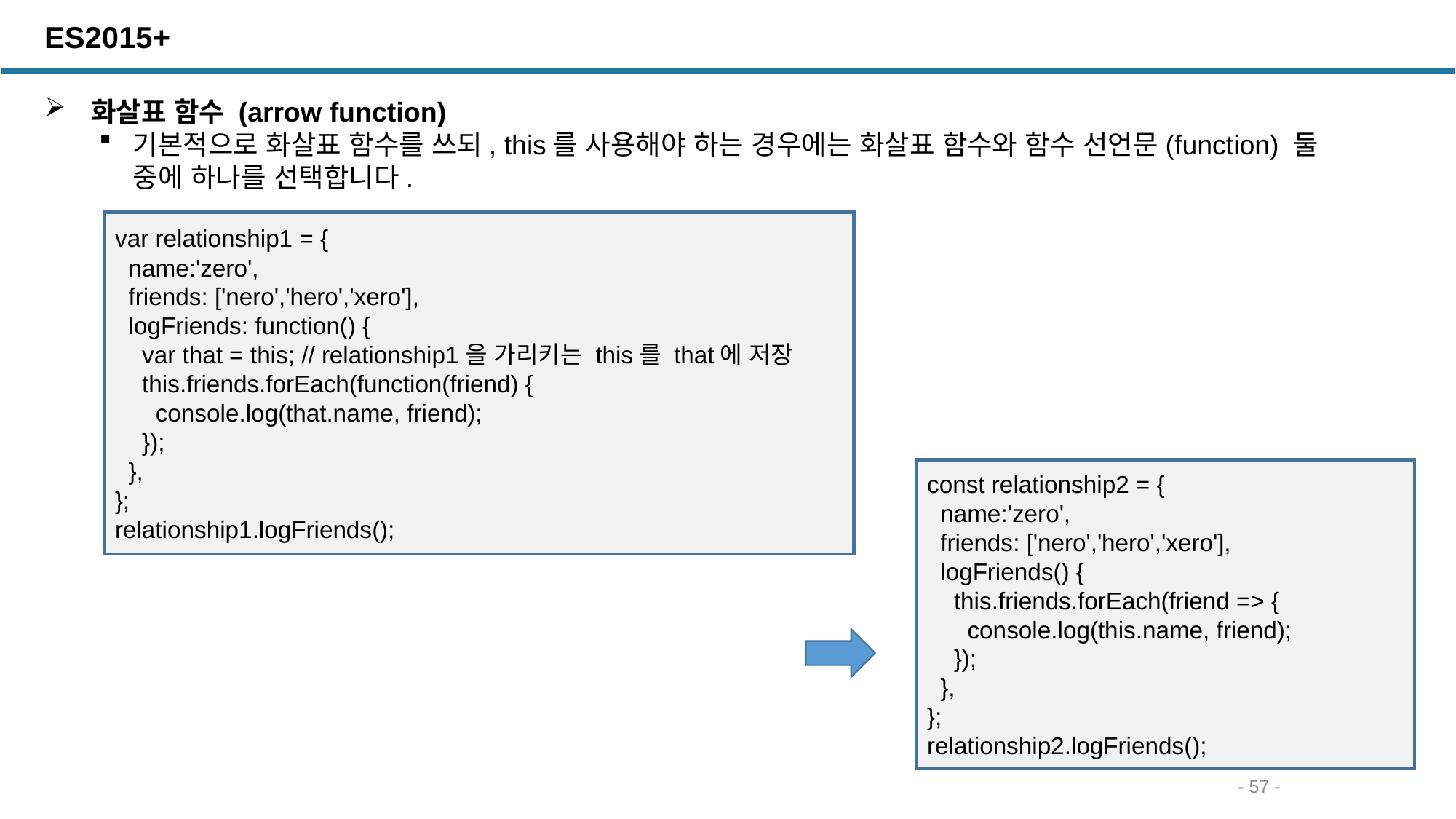

ES2015+
 화살표 함수 (arrow function)
기본적으로 화살표 함수를 쓰되, this를 사용해야 하는 경우에는 화살표 함수와 함수 선언문(function) 둘 중에 하나를 선택합니다.

var relationship1 = {
  name:'zero',
  friends: ['nero','hero','xero'],
  logFriends: function() {
    var that = this; // relationship1을 가리키는 this를 that에 저장
    this.friends.forEach(function(friend) {
      console.log(that.name, friend);
    });
  },
};
relationship1.logFriends();
const relationship2 = {
  name:'zero',
  friends: ['nero','hero','xero'],
  logFriends() {
    this.friends.forEach(friend => {
      console.log(this.name, friend);
    });
  },
};
relationship2.logFriends();

- 57 -